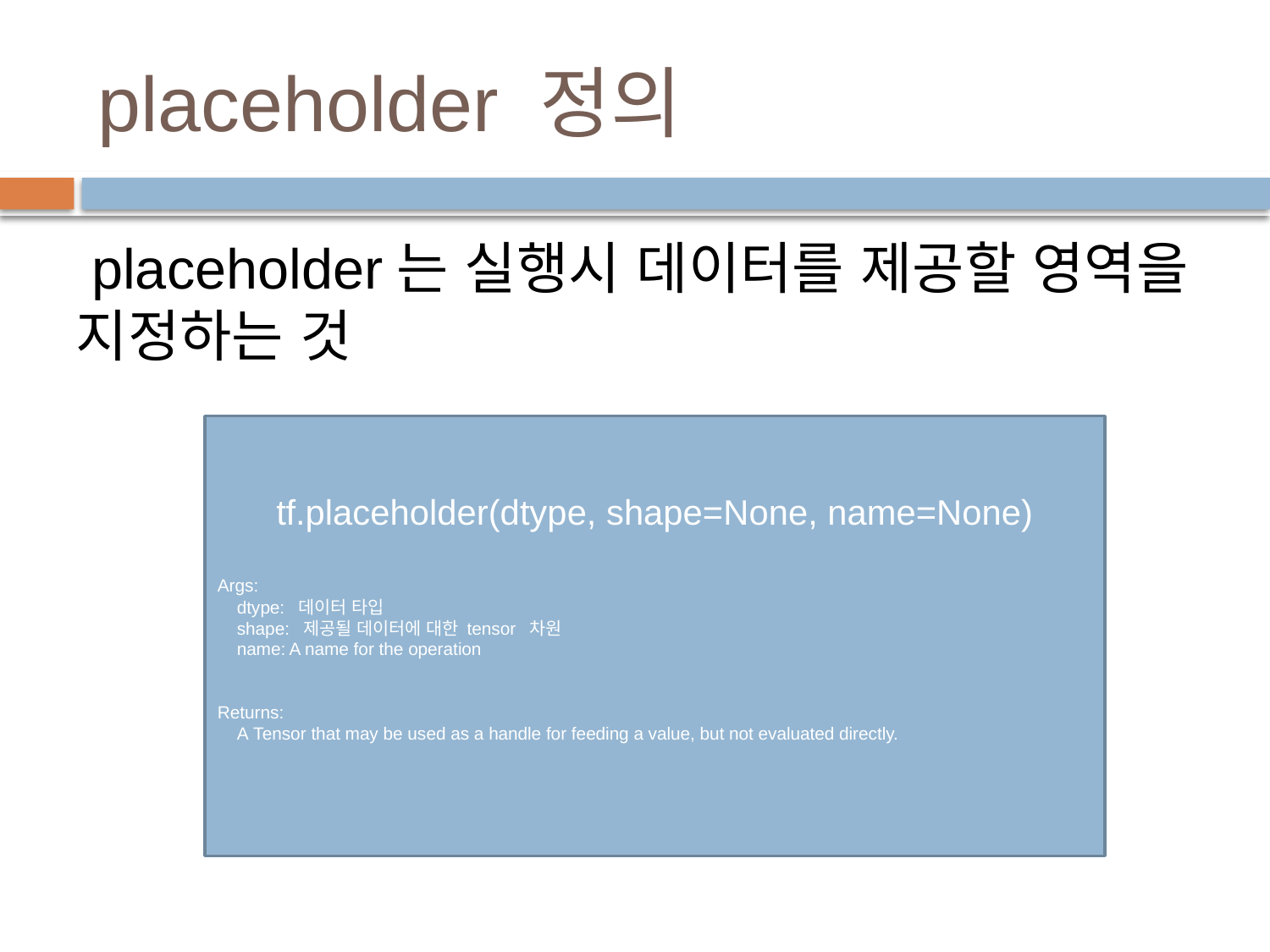

# placeholder 정의
 placeholder는 실행시 데이터를 제공할 영역을 지정하는 것
tf.placeholder(dtype, shape=None, name=None)

Args:
    dtype:  데이터 타입
    shape:  제공될 데이터에 대한 tensor  차원
    name: A name for the operation

Returns:
    A Tensor that may be used as a handle for feeding a value, but not evaluated directly.